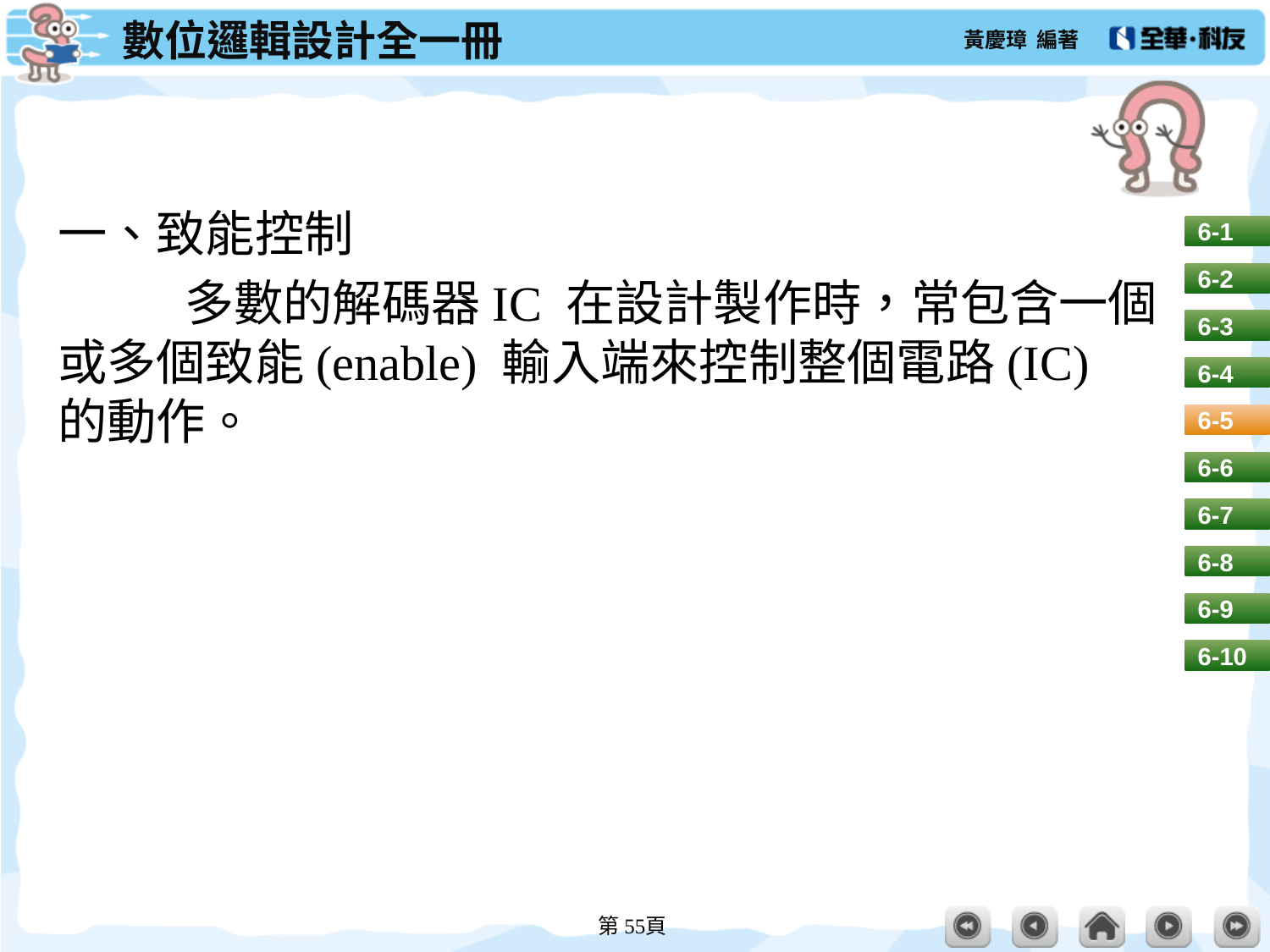

#
一、致能控制
	多數的解碼器IC 在設計製作時，常包含一個或多個致能(enable) 輸入端來控制整個電路(IC) 的動作。